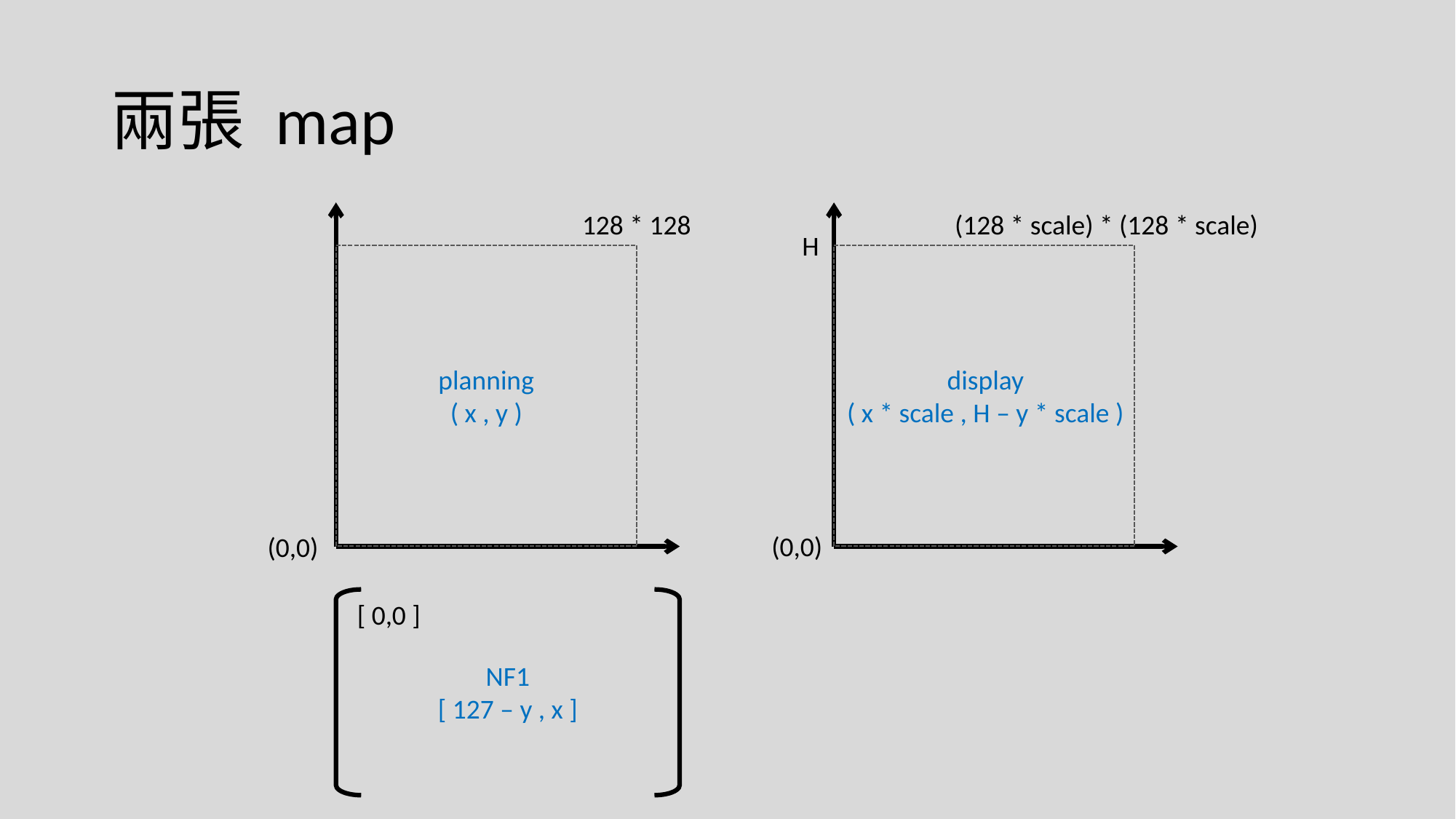

# 兩張 map
(128 * scale) * (128 * scale)
H

display
( x * scale , H – y * scale )
(0,0)
128 * 128

planning
( x , y )
(0,0)

[ 0,0 ]
NF1
[ 127 – y , x ]